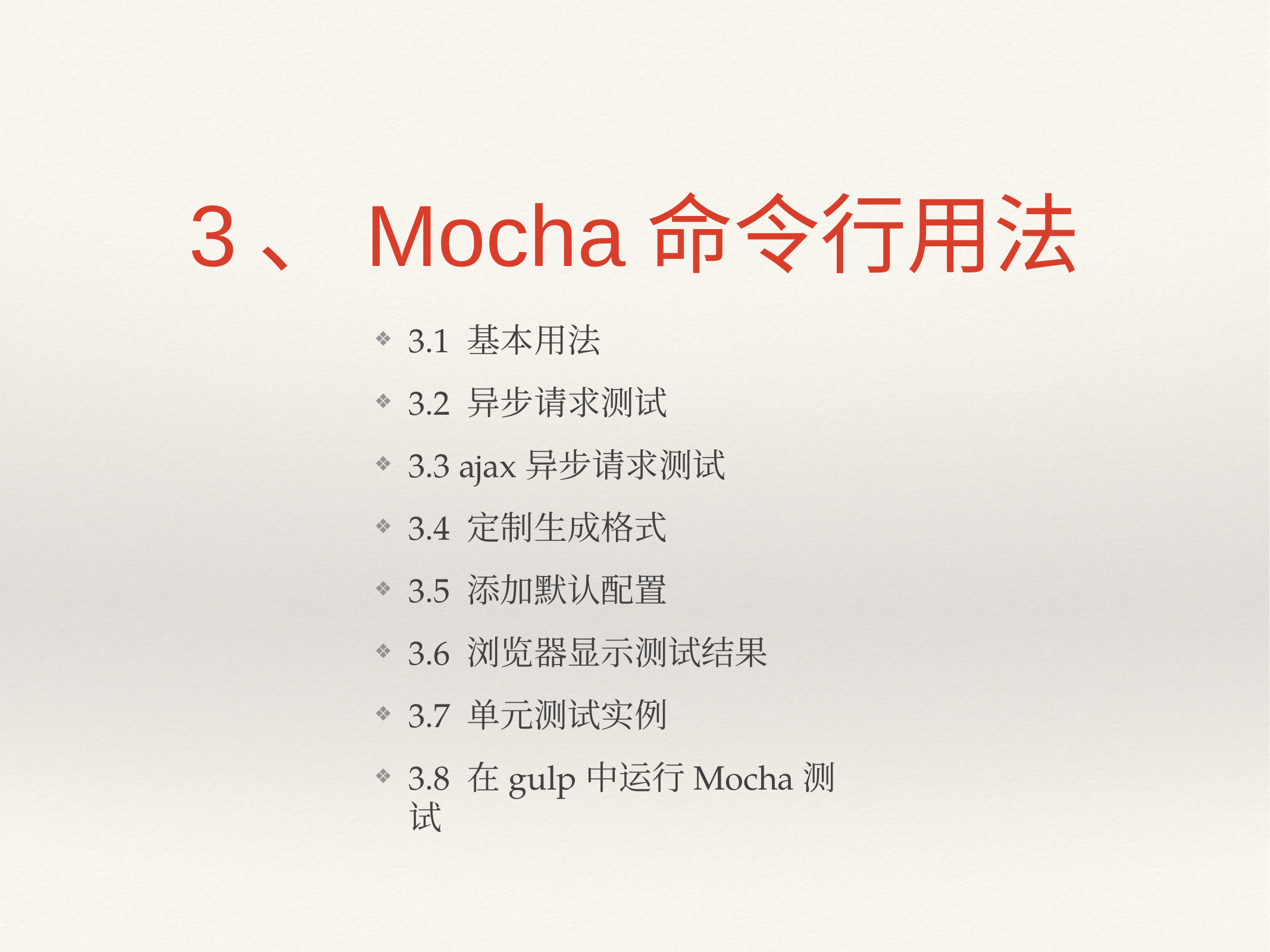

23
# 3、Mocha命令行用法
3.1 基本用法
3.2 异步请求测试
3.3 ajax异步请求测试
3.4 定制生成格式
3.5 添加默认配置
3.6 浏览器显示测试结果
3.7 单元测试实例
3.8 在gulp中运行Mocha测试